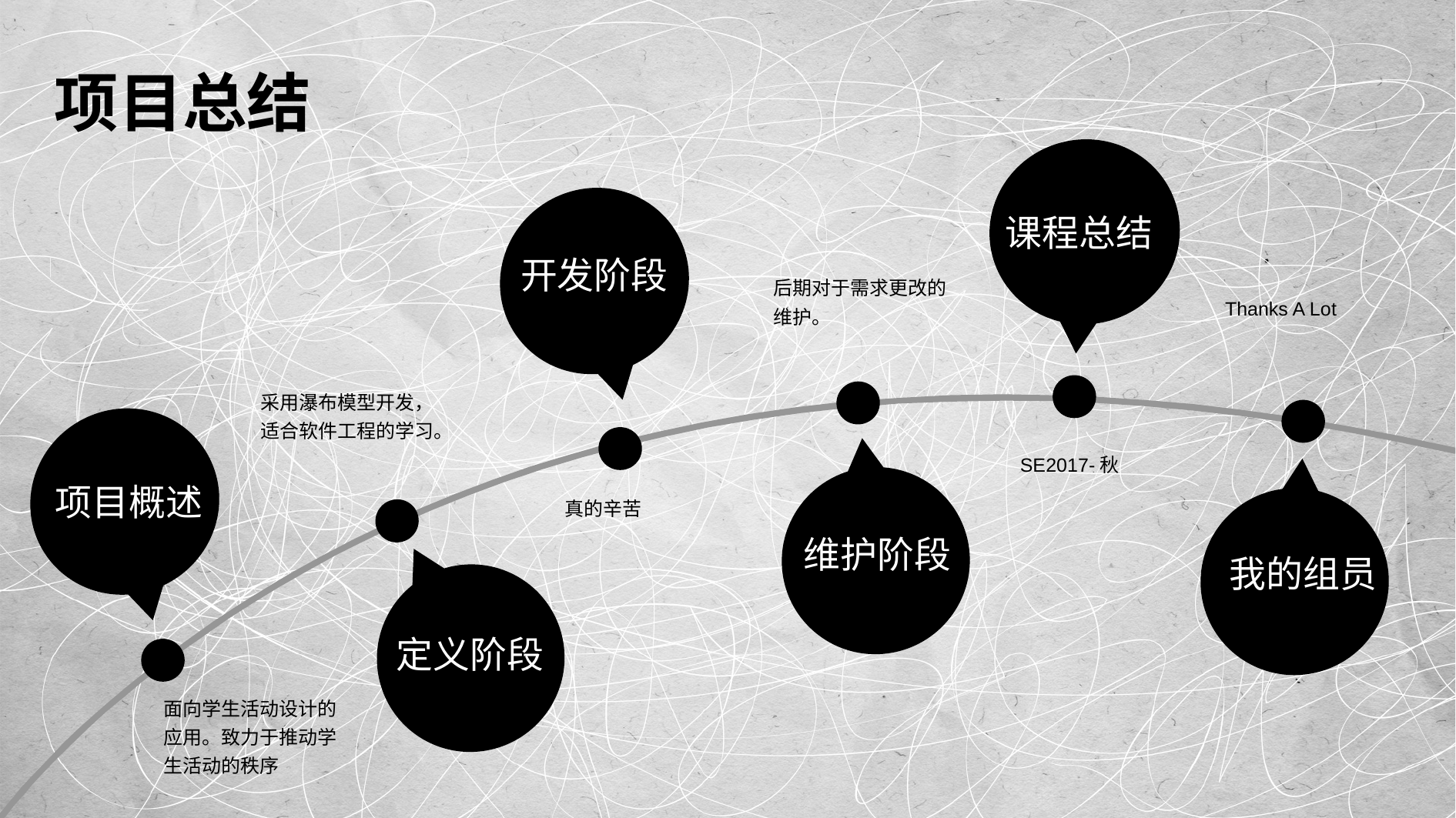

项目总结

课程总结
开发阶段
后期对于需求更改的维护。
Thanks A Lot

采用瀑布模型开发，适合软件工程的学习。

SE2017-秋

项目概述

真的辛苦

维护阶段
我的组员

定义阶段

面向学生活动设计的应用。致力于推动学生活动的秩序